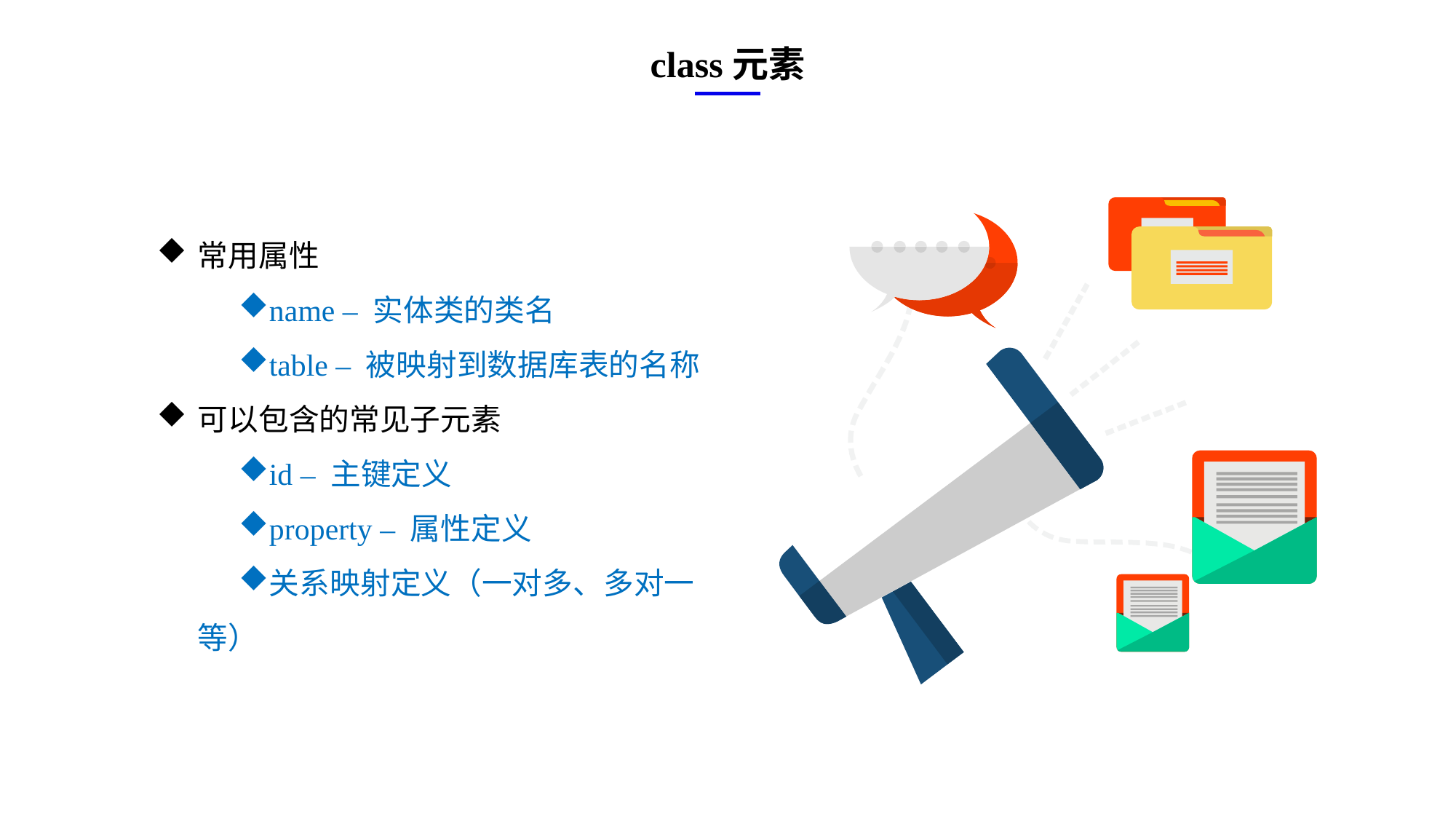

class元素

e7d195523061f1c0ae0eb3eed39d2bcef4622b2499a05fe6567B54A876BEB457BD1EB8EBE9915191D1FA2E860D28D251AB291D9CBBDD28D4BD16020FD75D8281481517FC21E86E4C931520AFA1087E92E357E3DB373CA326F6F926B1A67F681E99E875FFD293B2C32B3919AE4D43F9436862A7DD54F9346DF3662D8AB7319030EF75D53FF682DE13
常用属性
name – 实体类的类名
table – 被映射到数据库表的名称
可以包含的常见子元素
id – 主键定义
property – 属性定义
关系映射定义（一对多、多对一等）